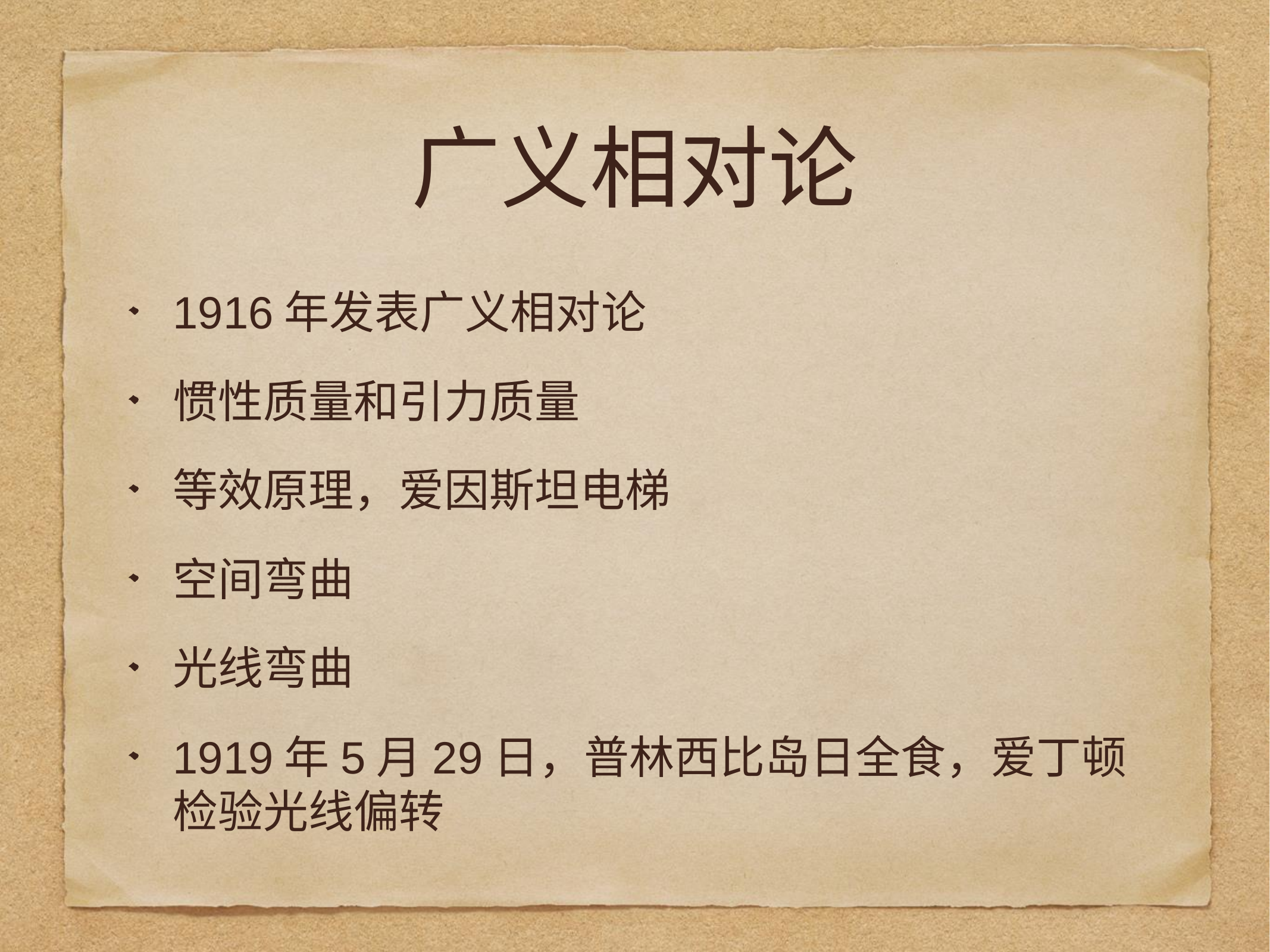

# 广义相对论
1916年发表广义相对论
惯性质量和引力质量
等效原理，爱因斯坦电梯
空间弯曲
光线弯曲
1919年5月29日，普林西比岛日全食，爱丁顿检验光线偏转